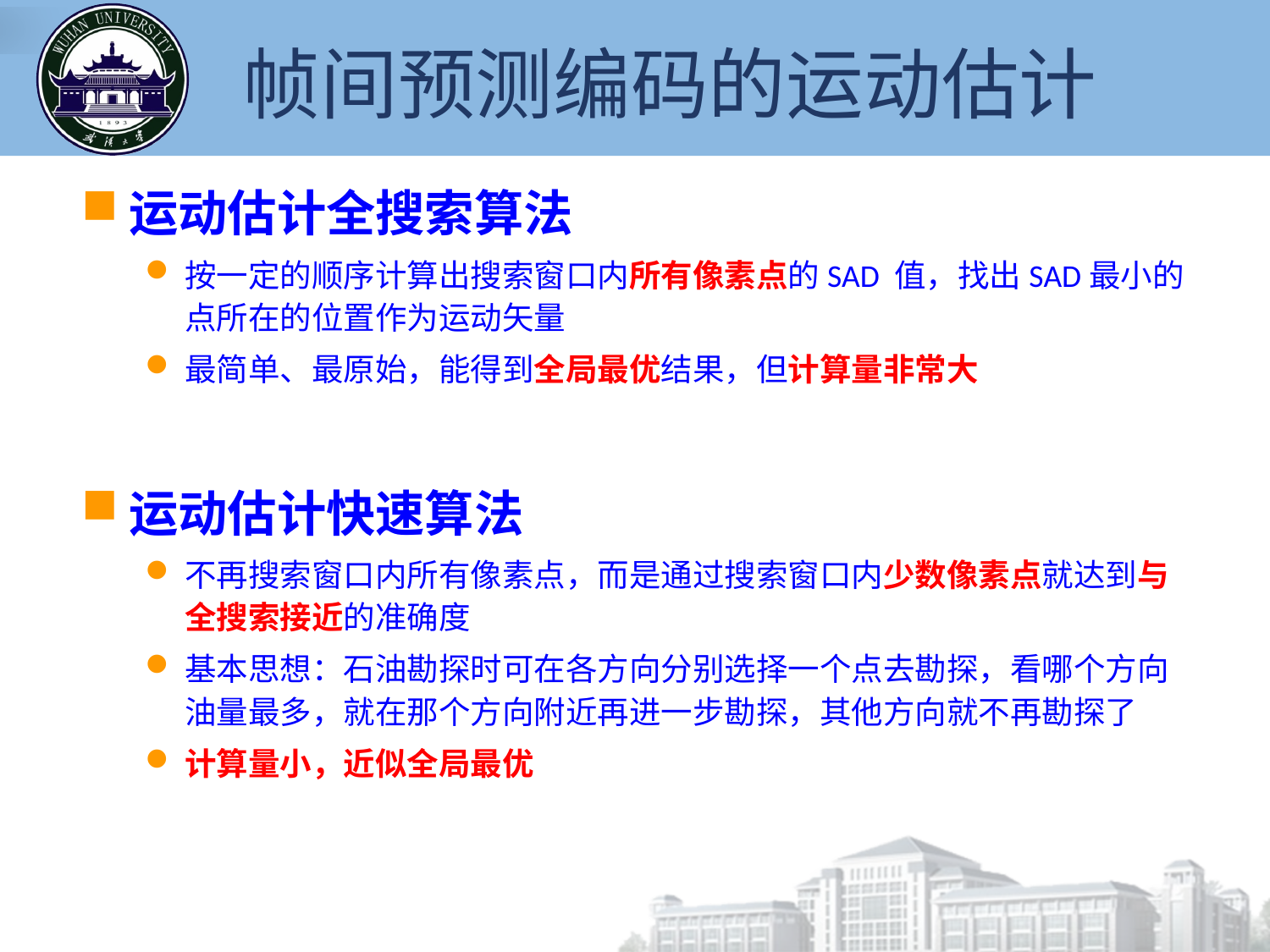

# 帧间预测编码的运动估计
运动估计全搜索算法
按一定的顺序计算出搜索窗口内所有像素点的SAD 值，找出SAD最小的点所在的位置作为运动矢量
最简单、最原始，能得到全局最优结果，但计算量非常大
运动估计快速算法
不再搜索窗口内所有像素点，而是通过搜索窗口内少数像素点就达到与全搜索接近的准确度
基本思想：石油勘探时可在各方向分别选择一个点去勘探，看哪个方向油量最多，就在那个方向附近再进一步勘探，其他方向就不再勘探了
计算量小，近似全局最优